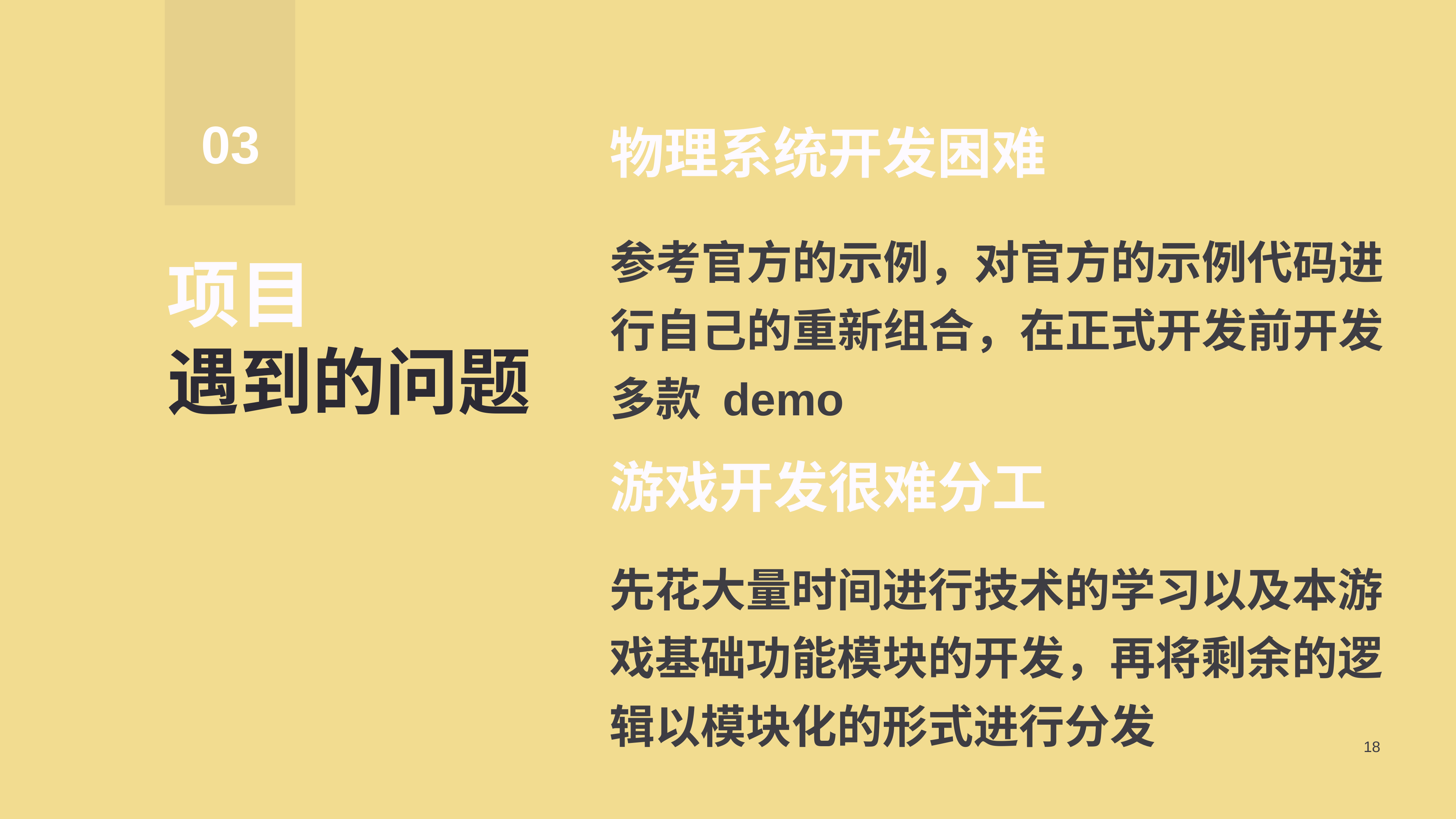

03
物理系统开发困难
参考官方的示例，对官方的示例代码进行自己的重新组合，在正式开发前开发多款 demo
项目
遇到的问题
游戏开发很难分工
先花大量时间进行技术的学习以及本游戏基础功能模块的开发，再将剩余的逻辑以模块化的形式进行分发
18